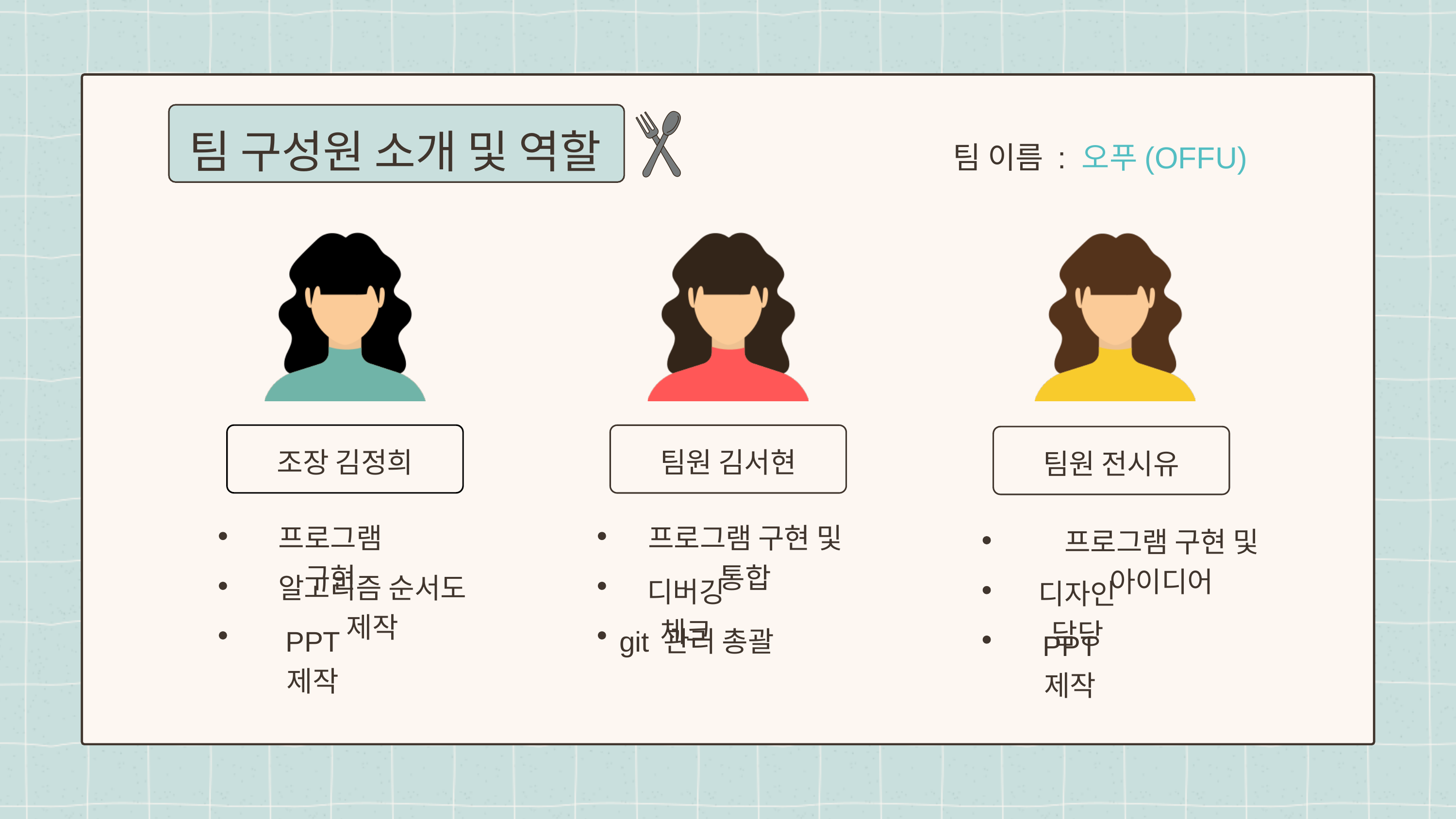

팀 구성원 소개 및 역할
팀 이름 : 오푸(OFFU)

조장 김정희
팀원 김서현
팀원 전시유
프로그램 구현
프로그램 구현 및 통합
프로그램 구현 및 아이디어

알고리즘 순서도 제작
디버깅 체크
디자인 담당

PPT 제작
git 관리 총괄
PPT 제작